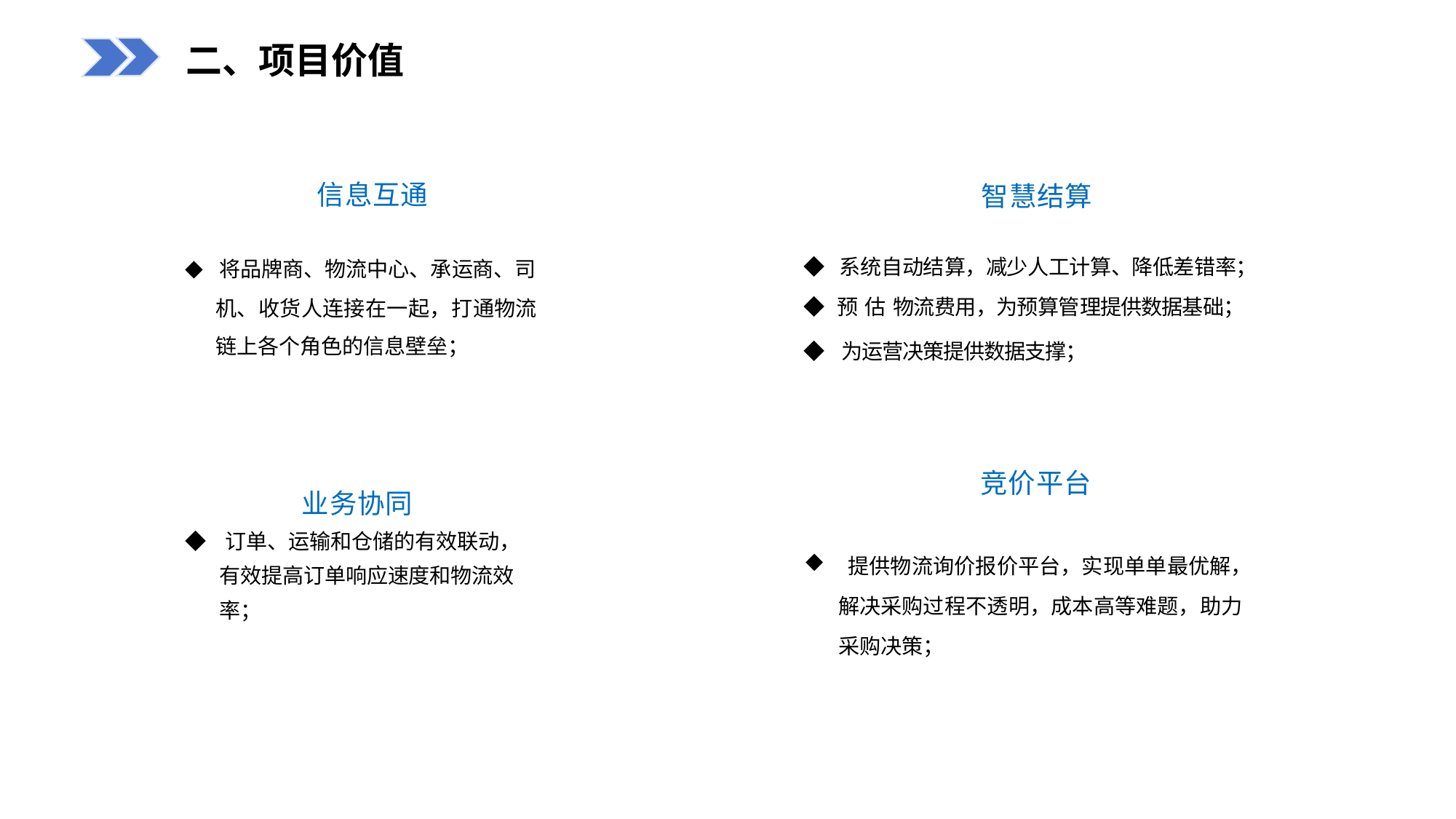

二、项目价值

信息互通

◆ 将品牌商、物流中心、承运商、司
机、收货人连接在一起，打通物流   链上各个角色的信息壁垒；1
智慧结算

◆  系统自动结算，减少人工计算、降低差错率；◆ 预估物流费用，为预算管理提供数据基础；
◆ 为运营决策提供数据支撑；

业务协同
◆ 订单、运输和仓储的有效联动，有效提高订单响应速度和物流效率；
   竞价平台

 提供物流询价报价平台，实现单单最优解，解决采购过程不透明，成本高等难题，助力采购决策；

4